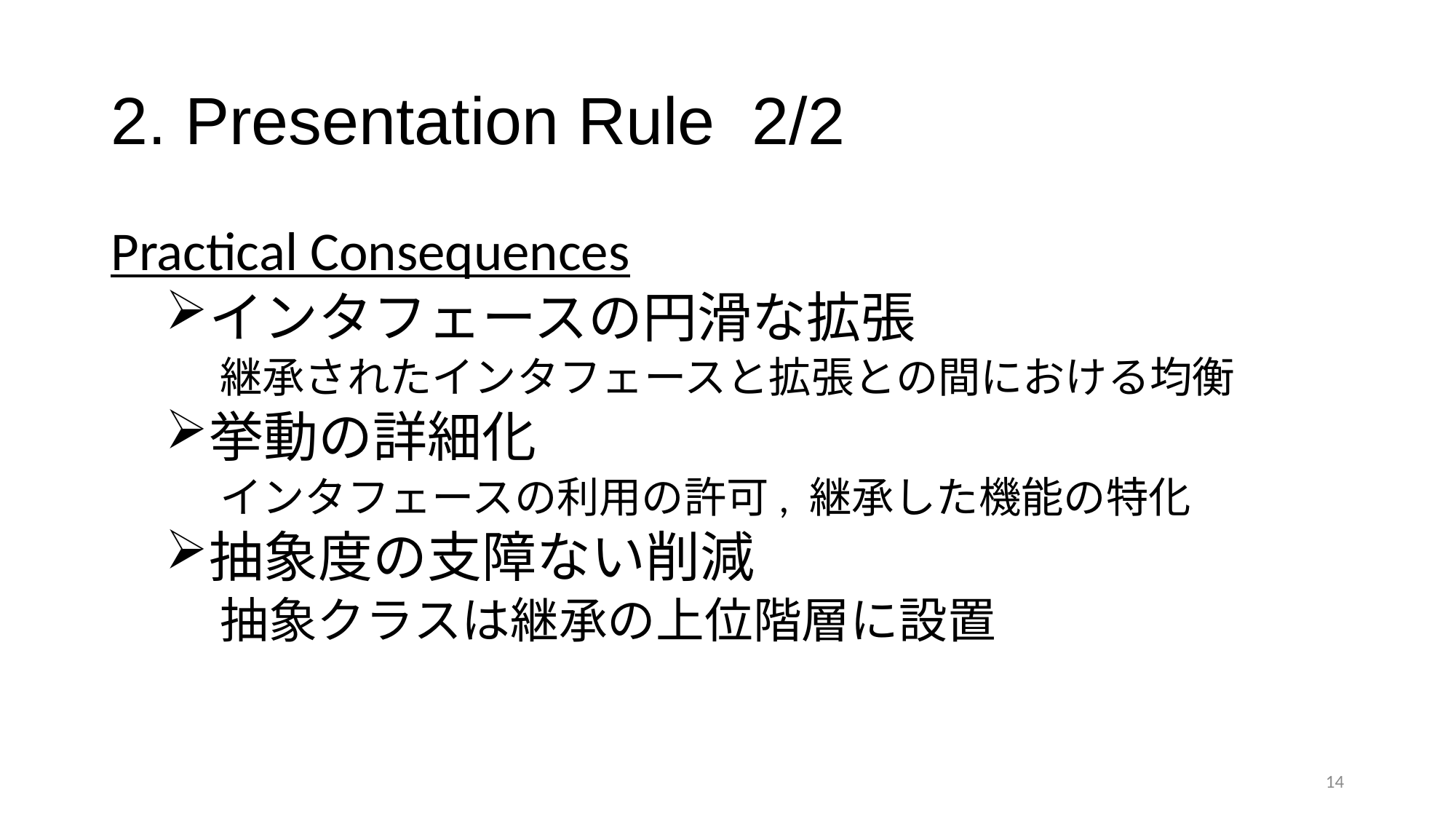

# 2. Presentation Rule  2/2
Practical Consequences
インタフェースの円滑な拡張
継承されたインタフェースと拡張との間における均衡
挙動の詳細化
インタフェースの利用の許可, 継承した機能の特化
抽象度の支障ない削減
抽象クラスは継承の上位階層に設置
14